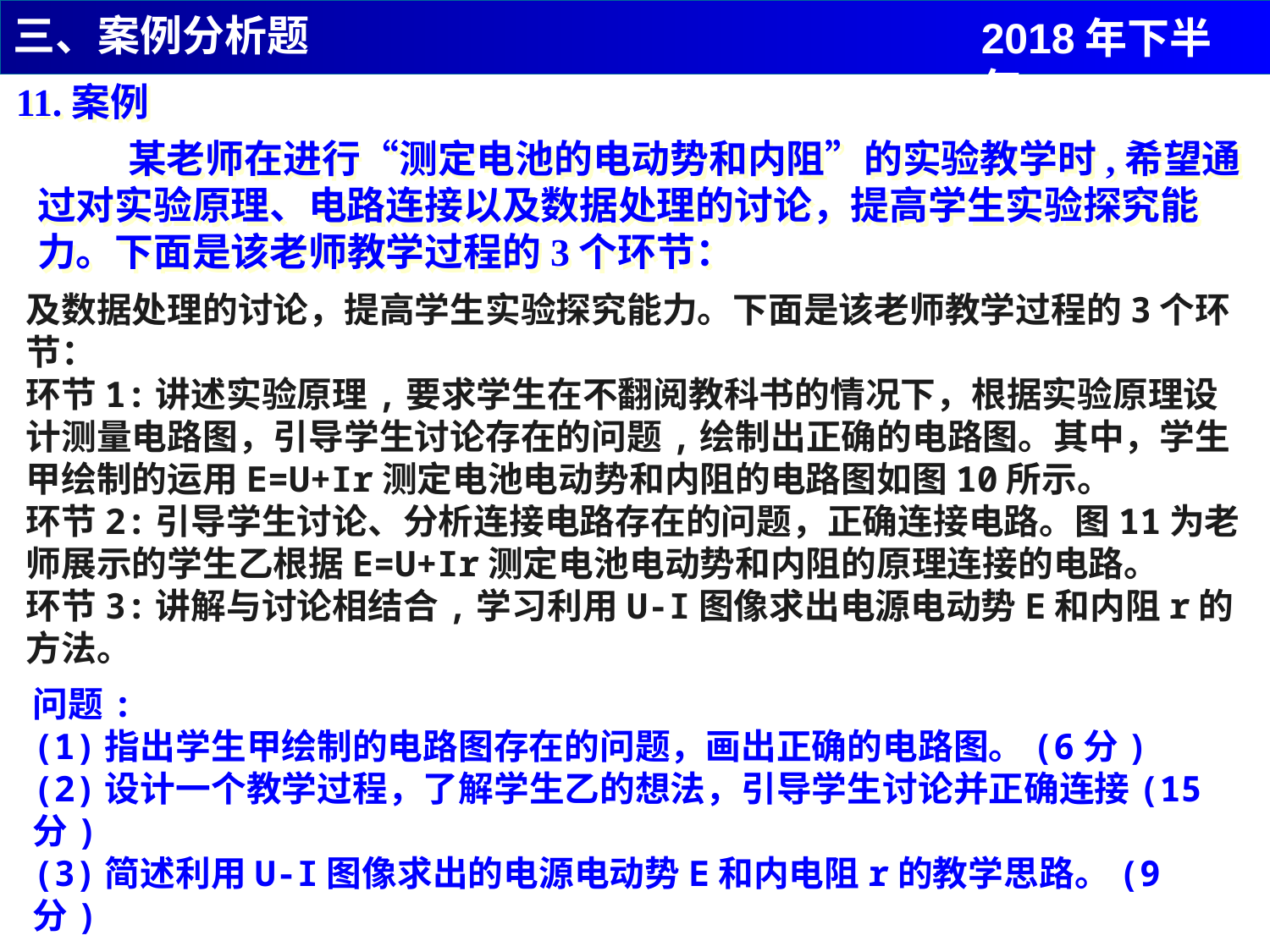

三、案例分析题
2018年下半年
11.案例
  某老师在进行“测定电池的电动势和内阻”的实验教学时,希望通过对实验原理、电路连接以及数据处理的讨论，提高学生实验探究能力。下面是该老师教学过程的3个环节：
及数据处理的讨论，提高学生实验探究能力。下面是该老师教学过程的3个环节：
环节1:讲述实验原理,要求学生在不翻阅教科书的情况下，根据实验原理设计测量电路图，引导学生讨论存在的问题,绘制出正确的电路图。其中，学生甲绘制的运用E=U+Ir测定电池电动势和内阻的电路图如图10所示。
环节2:引导学生讨论、分析连接电路存在的问题，正确连接电路。图11为老师展示的学生乙根据E=U+Ir测定电池电动势和内阻的原理连接的电路。
环节3:讲解与讨论相结合,学习利用U-I图像求出电源电动势E和内阻r的方法。
问题:
(1)指出学生甲绘制的电路图存在的问题，画出正确的电路图。(6分)
(2)设计一个教学过程，了解学生乙的想法，引导学生讨论并正确连接(15分)
(3)简述利用U-I图像求出的电源电动势E和内电阻r的教学思路。(9分)